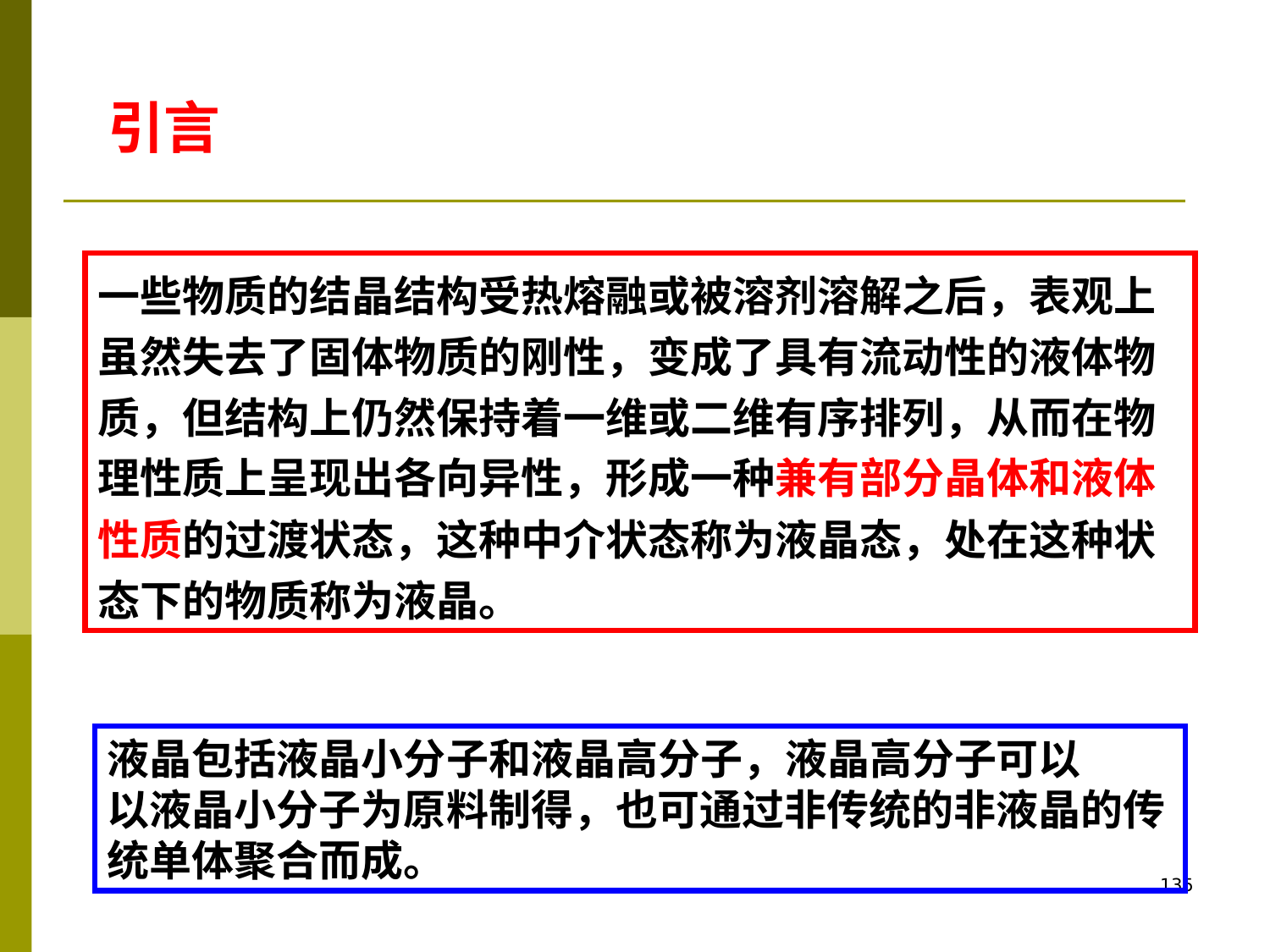

引言
一些物质的结晶结构受热熔融或被溶剂溶解之后，表观上虽然失去了固体物质的刚性，变成了具有流动性的液体物质，但结构上仍然保持着一维或二维有序排列，从而在物理性质上呈现出各向异性，形成一种兼有部分晶体和液体性质的过渡状态，这种中介状态称为液晶态，处在这种状态下的物质称为液晶。
液晶包括液晶小分子和液晶高分子，液晶高分子可以
以液晶小分子为原料制得，也可通过非传统的非液晶的传统单体聚合而成。
135